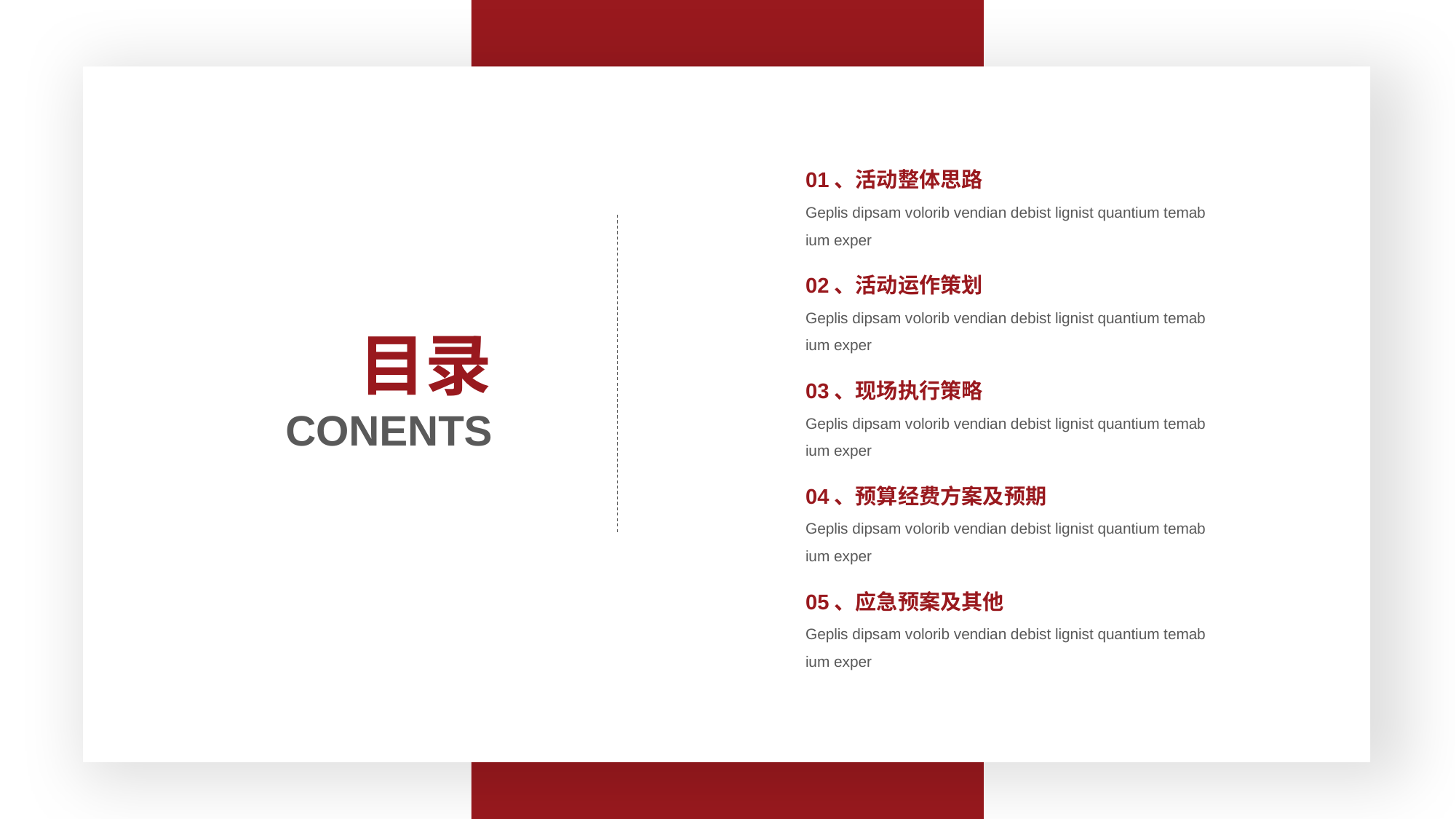

01、活动整体思路
Geplis dipsam volorib vendian debist lignist quantium temab ium exper
02、活动运作策划
Geplis dipsam volorib vendian debist lignist quantium temab ium exper
目录
CONENTS
03、现场执行策略
Geplis dipsam volorib vendian debist lignist quantium temab ium exper
04、预算经费方案及预期
Geplis dipsam volorib vendian debist lignist quantium temab ium exper
05、应急预案及其他
Geplis dipsam volorib vendian debist lignist quantium temab ium exper